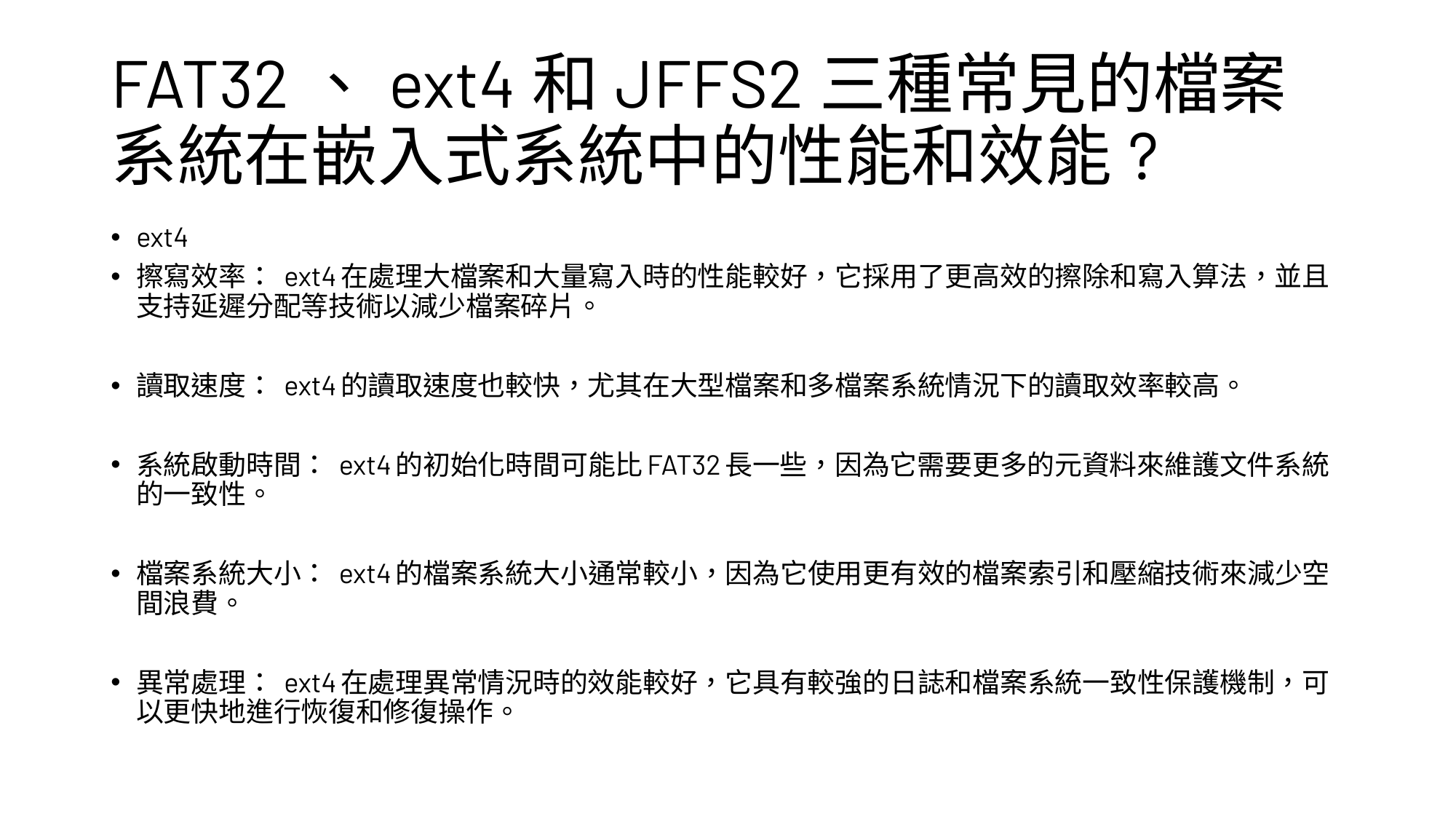

# FAT32、ext4和JFFS2三種常見的檔案系統在嵌入式系統中的性能和效能?
ext4
擦寫效率： ext4在處理大檔案和大量寫入時的性能較好，它採用了更高效的擦除和寫入算法，並且支持延遲分配等技術以減少檔案碎片。

讀取速度： ext4的讀取速度也較快，尤其在大型檔案和多檔案系統情況下的讀取效率較高。

系統啟動時間： ext4的初始化時間可能比FAT32長一些，因為它需要更多的元資料來維護文件系統的一致性。

檔案系統大小： ext4的檔案系統大小通常較小，因為它使用更有效的檔案索引和壓縮技術來減少空間浪費。

異常處理： ext4在處理異常情況時的效能較好，它具有較強的日誌和檔案系統一致性保護機制，可以更快地進行恢復和修復操作。